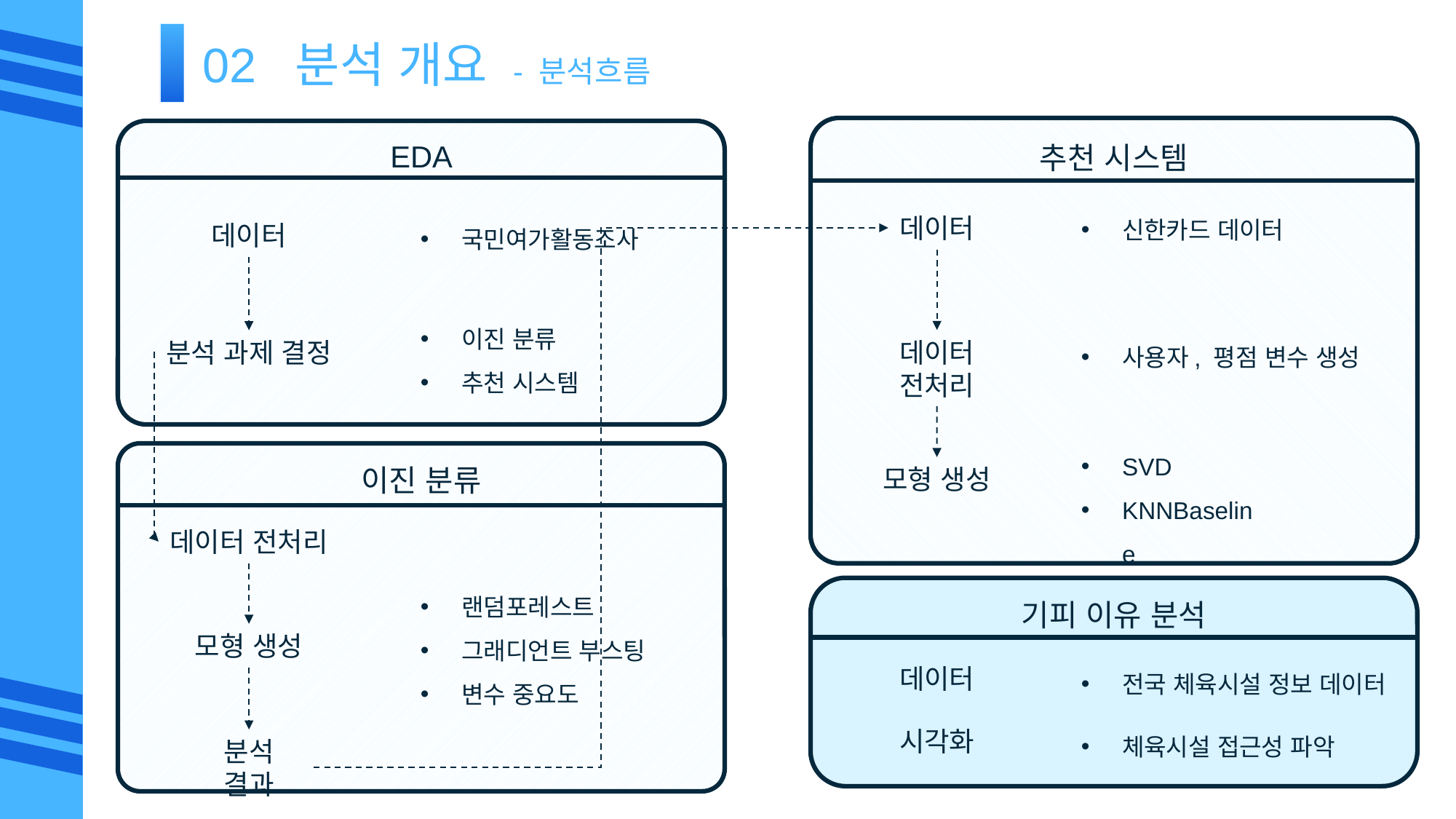

02  분석 개요 - 분석흐름

EDA
추천 시스템

신한카드 데이터
국민여가활동조사
데이터
데이터
이진 분류
추천 시스템
사용자, 평점 변수 생성
데이터 전처리
분석 과제 결정
SVD
KNNBaseline
이진 분류

모형 생성
데이터 전처리
기피 이유 분석
랜덤포레스트
그래디언트 부스팅
변수 중요도

모형 생성
전국 체육시설 정보 데이터
데이터
체육시설 접근성 파악
시각화
분석 결과